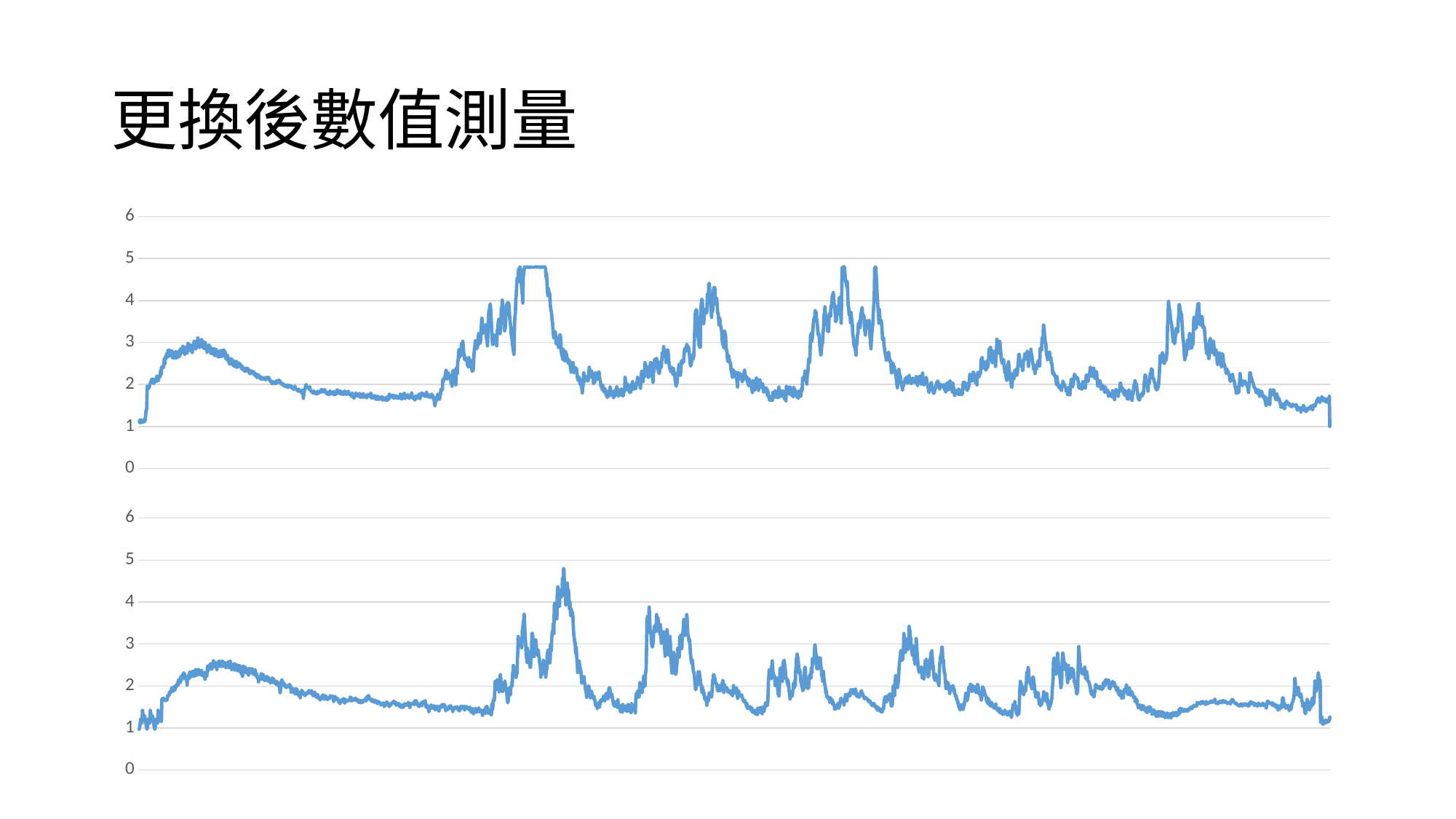

# 更換後數值測量

### Chart

| Category | 數列 1 |
|---|---|
| 類別 1 | None |
| 類別 2 | 1.12 |
| 類別 3 | 1.09 |
| 類別 4 | 1.16 |

### Chart

| Category | 數列 1 |
|---|---|
| 類別 1 | None |
| 類別 2 | 0.97 |
| 類別 3 | 1.0 |
| 類別 4 | 1.05 |